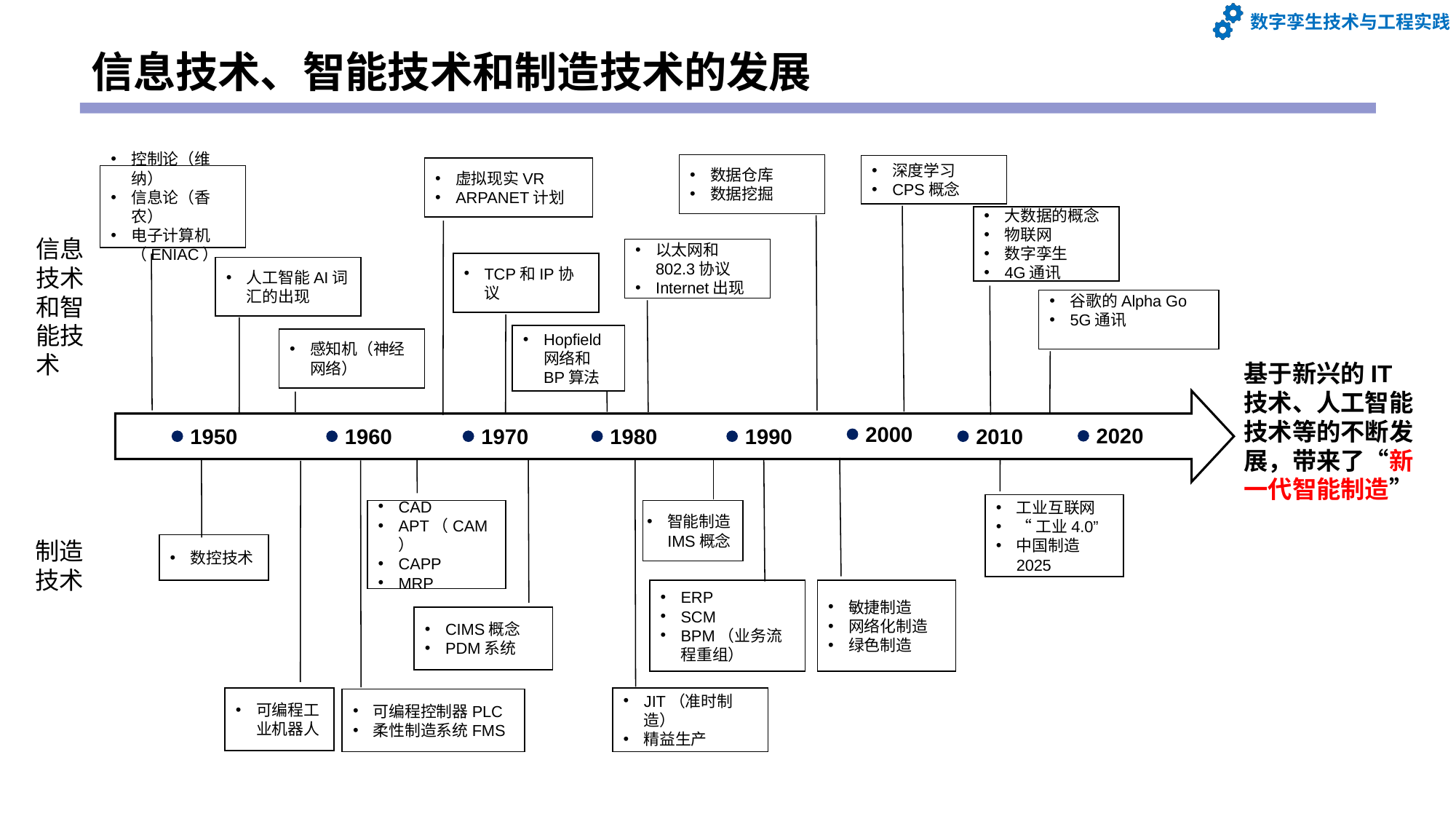

# 信息技术、智能技术和制造技术的发展
数据仓库
数据挖掘
深度学习
CPS概念
虚拟现实VR
ARPANET计划
控制论（维纳）
信息论（香农）
电子计算机（ENIAC）
大数据的概念
物联网
数字孪生
4G通讯
信息技术和智能技术
以太网和802.3协议
Internet出现
TCP和IP协议
人工智能AI词汇的出现
谷歌的Alpha Go
5G通讯

Hopfield网络和BP算法
感知机（神经网络）
基于新兴的IT技术、人工智能技术等的不断发展，带来了“新一代智能制造”

2000
2020
1970
1980
1990
2010
1950
1960

工业互联网
“工业4.0”
中国制造2025
智能制造IMS概念
CAD
APT（CAM）
CAPP
MRP
制造技术
数控技术
敏捷制造
网络化制造
绿色制造
ERP
SCM
BPM（业务流程重组）
CIMS概念
PDM系统
可编程工业机器人
JIT（准时制造）
精益生产
可编程控制器PLC
柔性制造系统FMS
3